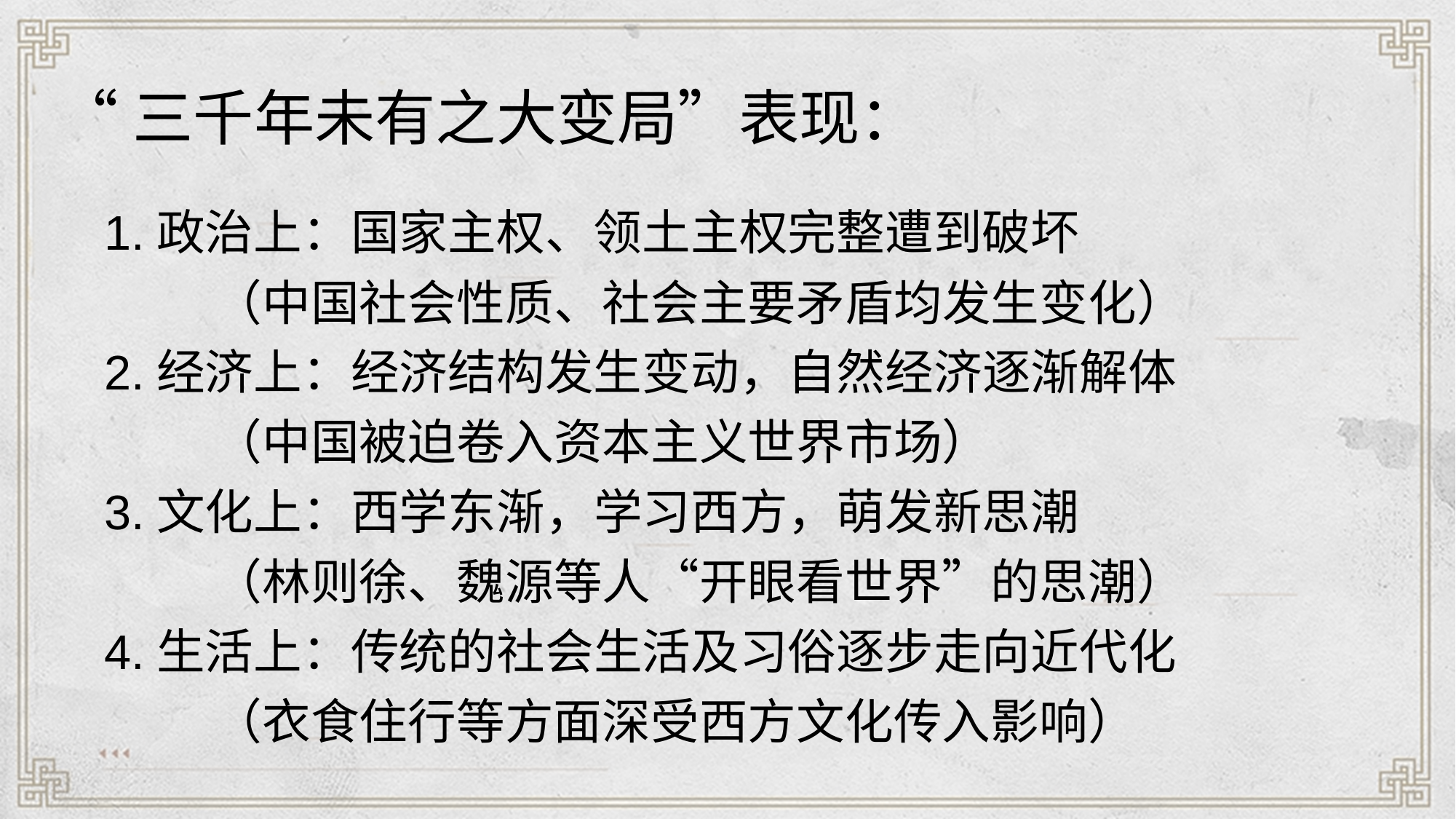

“三千年未有之大变局”表现：
1.政治上：国家主权、领土主权完整遭到破坏
	（中国社会性质、社会主要矛盾均发生变化）
2.经济上：经济结构发生变动，自然经济逐渐解体
	（中国被迫卷入资本主义世界市场）
3.文化上：西学东渐，学习西方，萌发新思潮
	（林则徐、魏源等人“开眼看世界”的思潮）
4.生活上：传统的社会生活及习俗逐步走向近代化
	（衣食住行等方面深受西方文化传入影响）